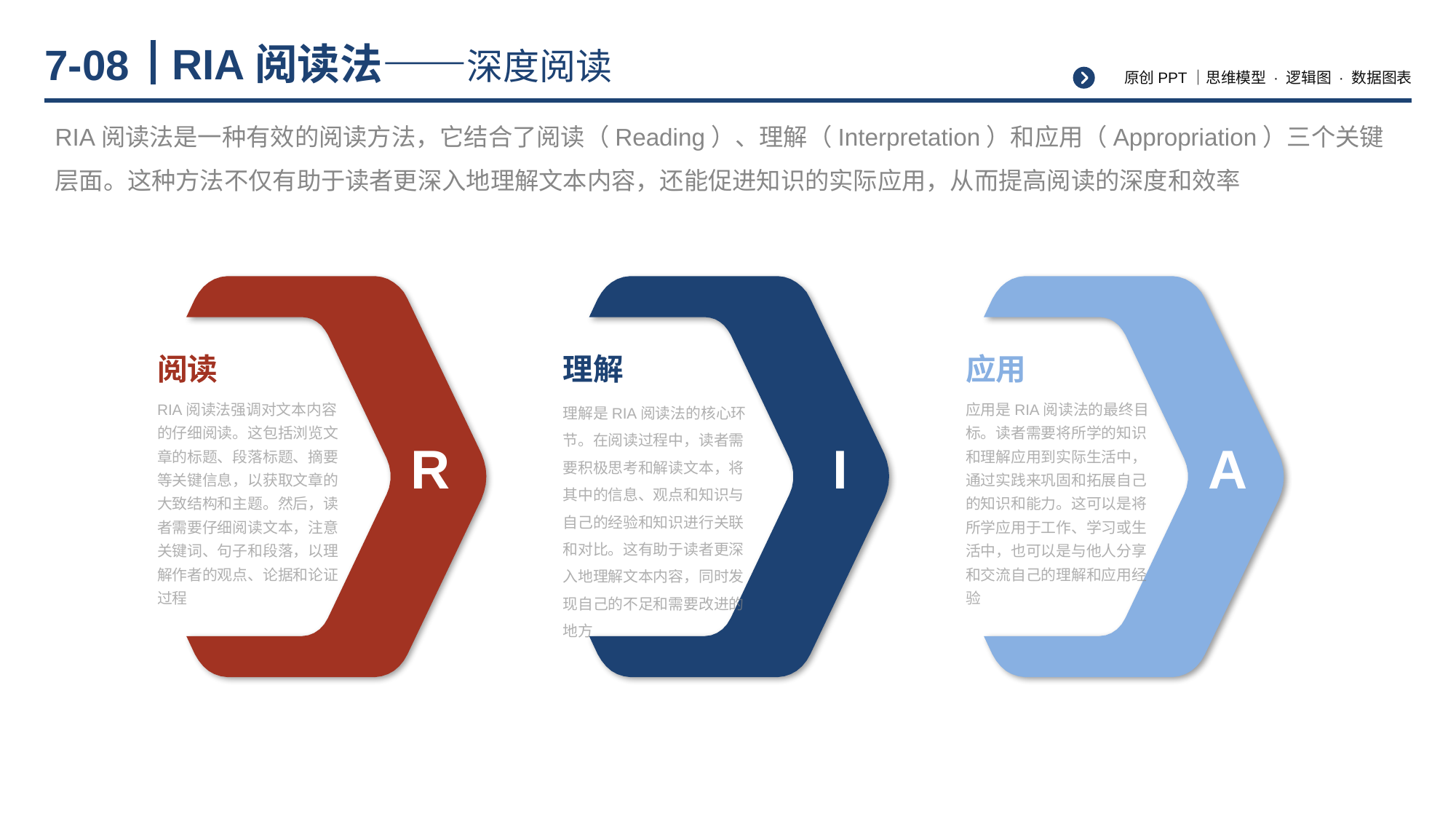

# RIA阅读法——深度阅读
7-08
RIA阅读法是一种有效的阅读方法，它结合了阅读（Reading）、理解（Interpretation）和应用（Appropriation）三个关键层面。这种方法不仅有助于读者更深入地理解文本内容，还能促进知识的实际应用，从而提高阅读的深度和效率

阅读
RIA阅读法强调对文本内容的仔细阅读。这包括浏览文章的标题、段落标题、摘要等关键信息，以获取文章的大致结构和主题。然后，读者需要仔细阅读文本，注意关键词、句子和段落，以理解作者的观点、论据和论证过程
R

理解
理解是RIA阅读法的核心环节。在阅读过程中，读者需要积极思考和解读文本，将其中的信息、观点和知识与自己的经验和知识进行关联和对比。这有助于读者更深入地理解文本内容，同时发现自己的不足和需要改进的地方
I

应用
应用是RIA阅读法的最终目标。读者需要将所学的知识和理解应用到实际生活中，通过实践来巩固和拓展自己的知识和能力。这可以是将所学应用于工作、学习或生活中，也可以是与他人分享和交流自己的理解和应用经验
A